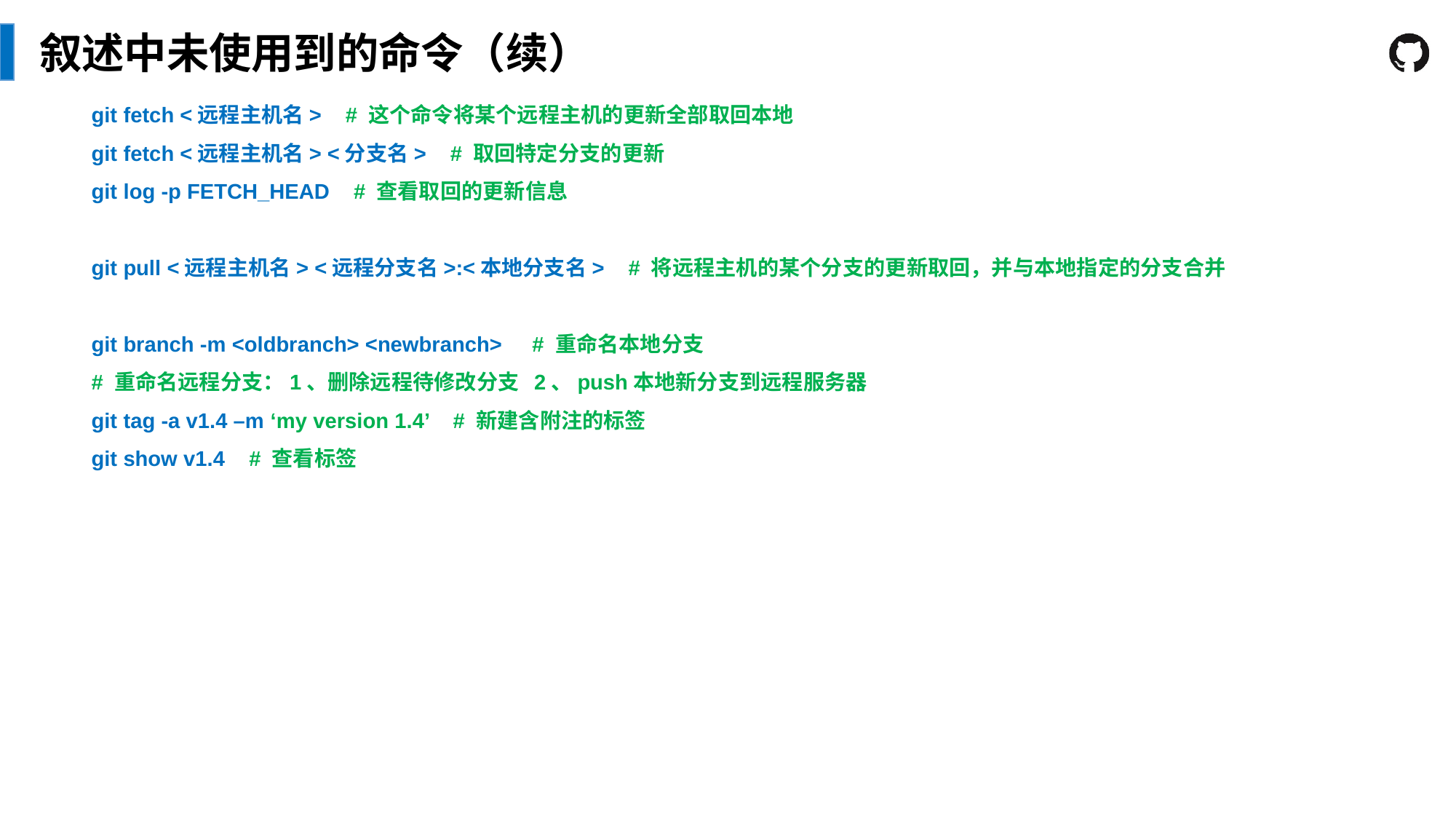

叙述中未使用到的命令（续）
git fetch <远程主机名>    # 这个命令将某个远程主机的更新全部取回本地
git fetch <远程主机名> <分支名>    # 取回特定分支的更新
git log -p FETCH_HEAD    # 查看取回的更新信息

git pull <远程主机名> <远程分支名>:<本地分支名>    # 将远程主机的某个分支的更新取回，并与本地指定的分支合并

git branch -m <oldbranch> <newbranch>     # 重命名本地分支
# 重命名远程分支：1、删除远程待修改分支  2、push本地新分支到远程服务器
git tag -a v1.4 –m ‘my version 1.4’    # 新建含附注的标签
git show v1.4    # 查看标签